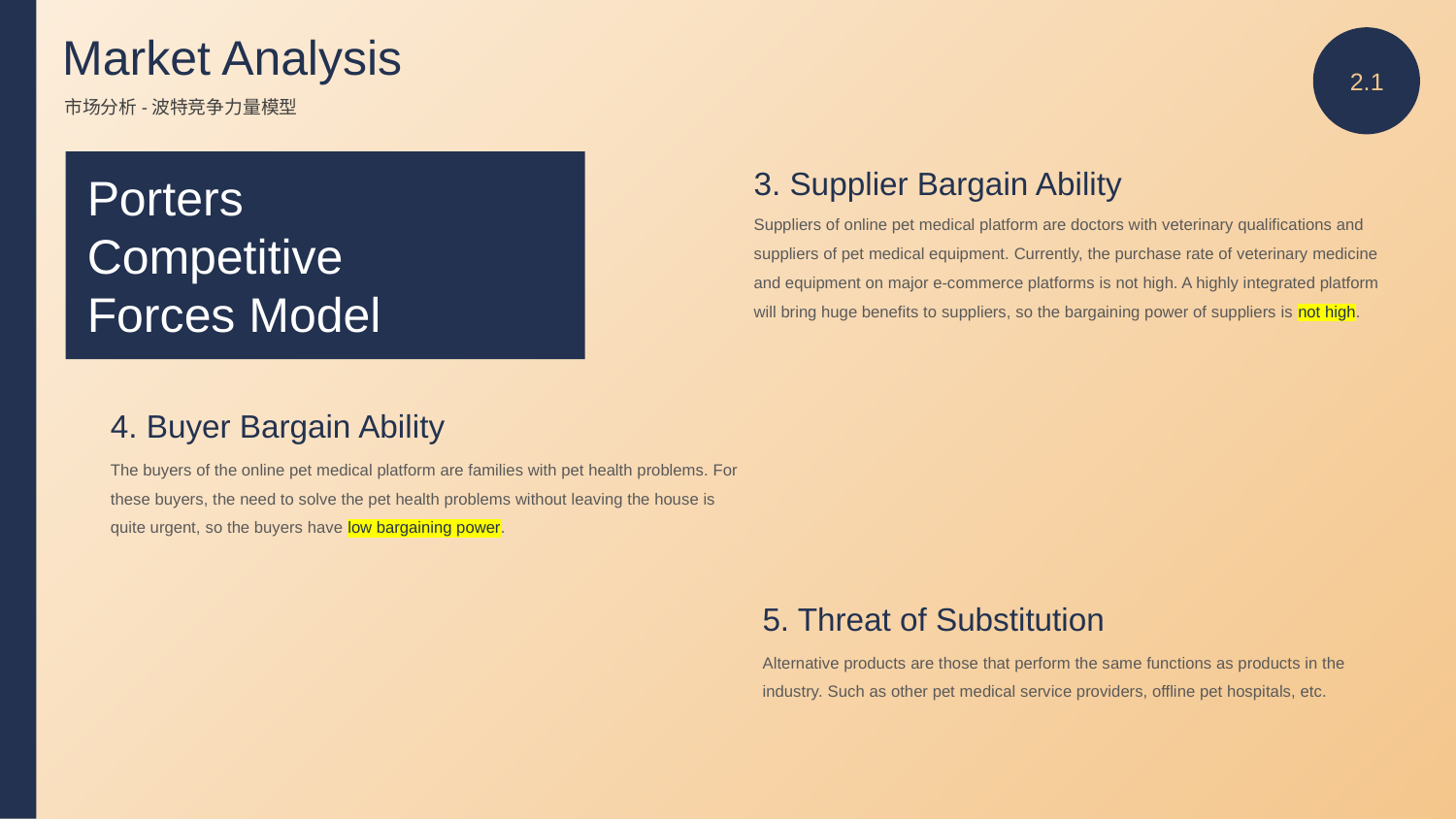

Market Analysis

2.1
市场分析-波特竞争力量模型

3. Supplier Bargain Ability
Porters
Competitive
Forces Model
Suppliers of online pet medical platform are doctors with veterinary qualifications and suppliers of pet medical equipment. Currently, the purchase rate of veterinary medicine and equipment on major e-commerce platforms is not high. A highly integrated platform will bring huge benefits to suppliers, so the bargaining power of suppliers is not high.
4. Buyer Bargain Ability
The buyers of the online pet medical platform are families with pet health problems. For these buyers, the need to solve the pet health problems without leaving the house is quite urgent, so the buyers have low bargaining power.
5. Threat of Substitution
Alternative products are those that perform the same functions as products in the industry. Such as other pet medical service providers, offline pet hospitals, etc.